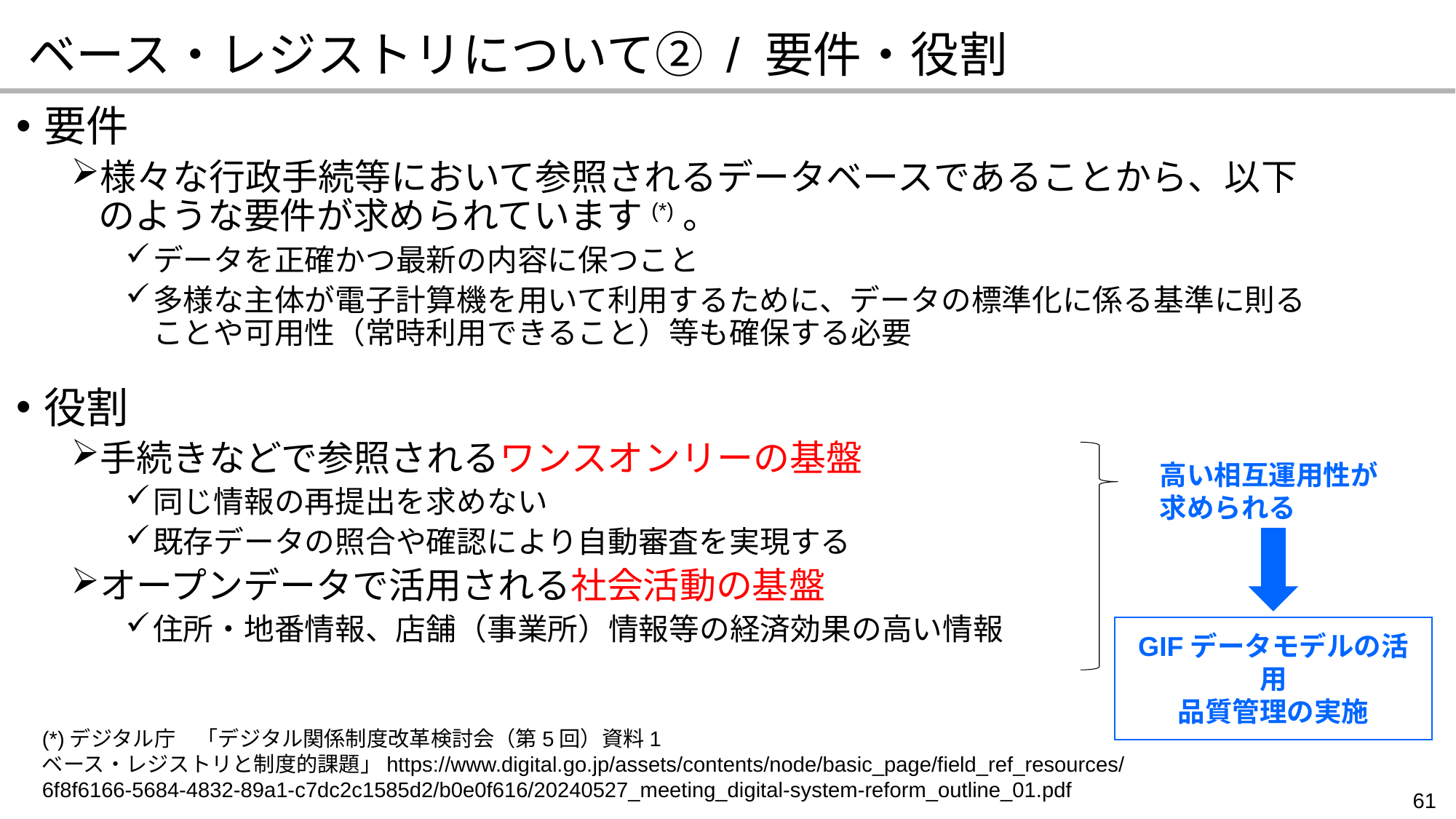

ベース・レジストリについて② / 要件・役割
要件
様々な行政手続等において参照されるデータベースであることから、以下のような要件が求められています(*)。
データを正確かつ最新の内容に保つこと
多様な主体が電子計算機を用いて利用するために、データの標準化に係る基準に則ることや可用性（常時利用できること）等も確保する必要

役割
手続きなどで参照されるワンスオンリーの基盤
同じ情報の再提出を求めない
既存データの照合や確認により自動審査を実現する
オープンデータで活用される社会活動の基盤
住所・地番情報、店舗（事業所）情報等の経済効果の高い情報

高い相互運用性が求められる

GIFデータモデルの活用
品質管理の実施
(*)デジタル庁　「デジタル関係制度改革検討会（第5回）資料1 ベース・レジストリと制度的課題」https://www.digital.go.jp/assets/contents/node/basic_page/field_ref_resources/6f8f6166-5684-4832-89a1-c7dc2c1585d2/b0e0f616/20240527_meeting_digital-system-reform_outline_01.pdf
61